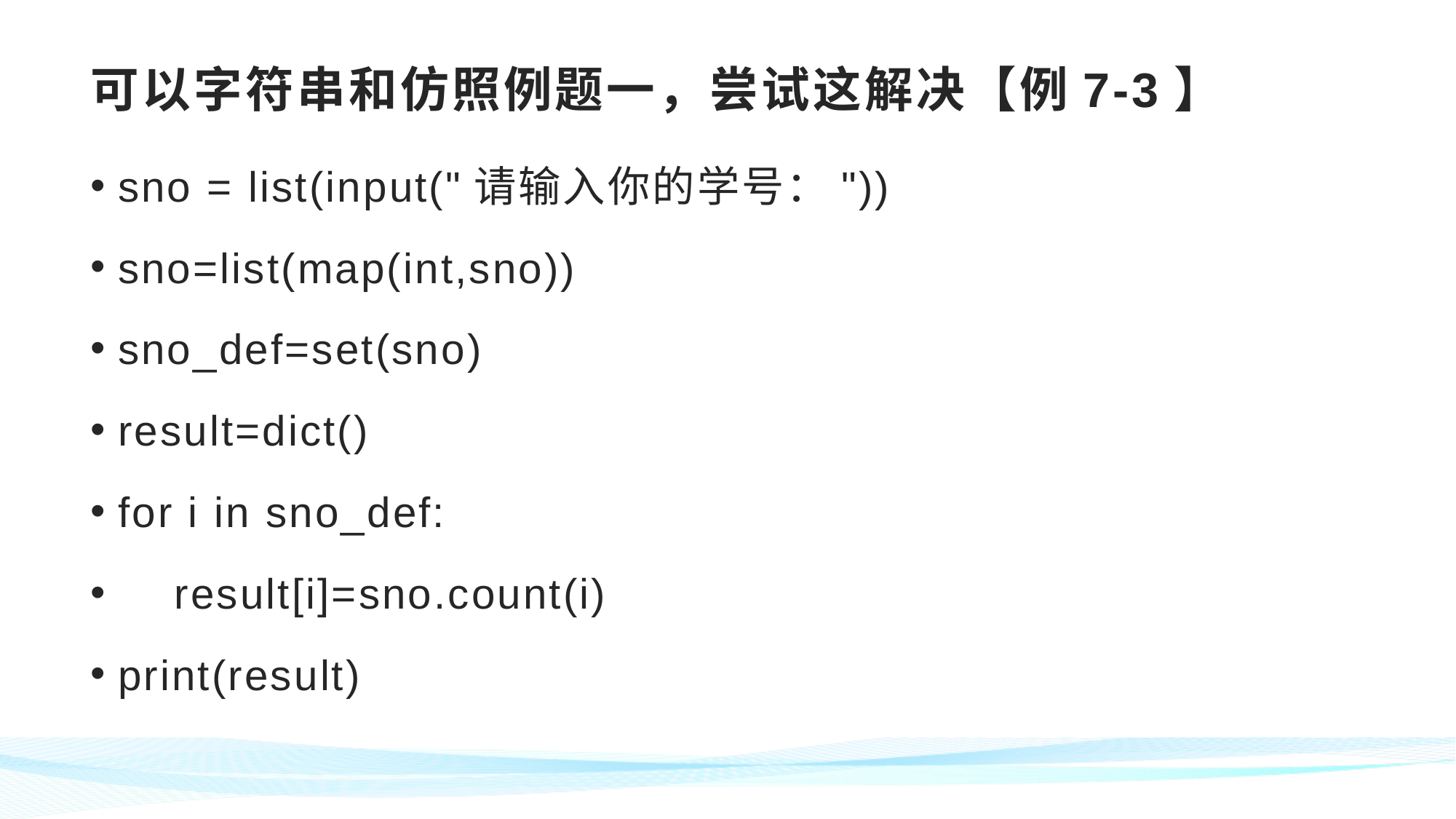

# 可以字符串和仿照例题一，尝试这解决【例7-3】
sno = list(input("请输入你的学号："))
sno=list(map(int,sno))
sno_def=set(sno)
result=dict()
for i in sno_def:
    result[i]=sno.count(i)
print(result)
115